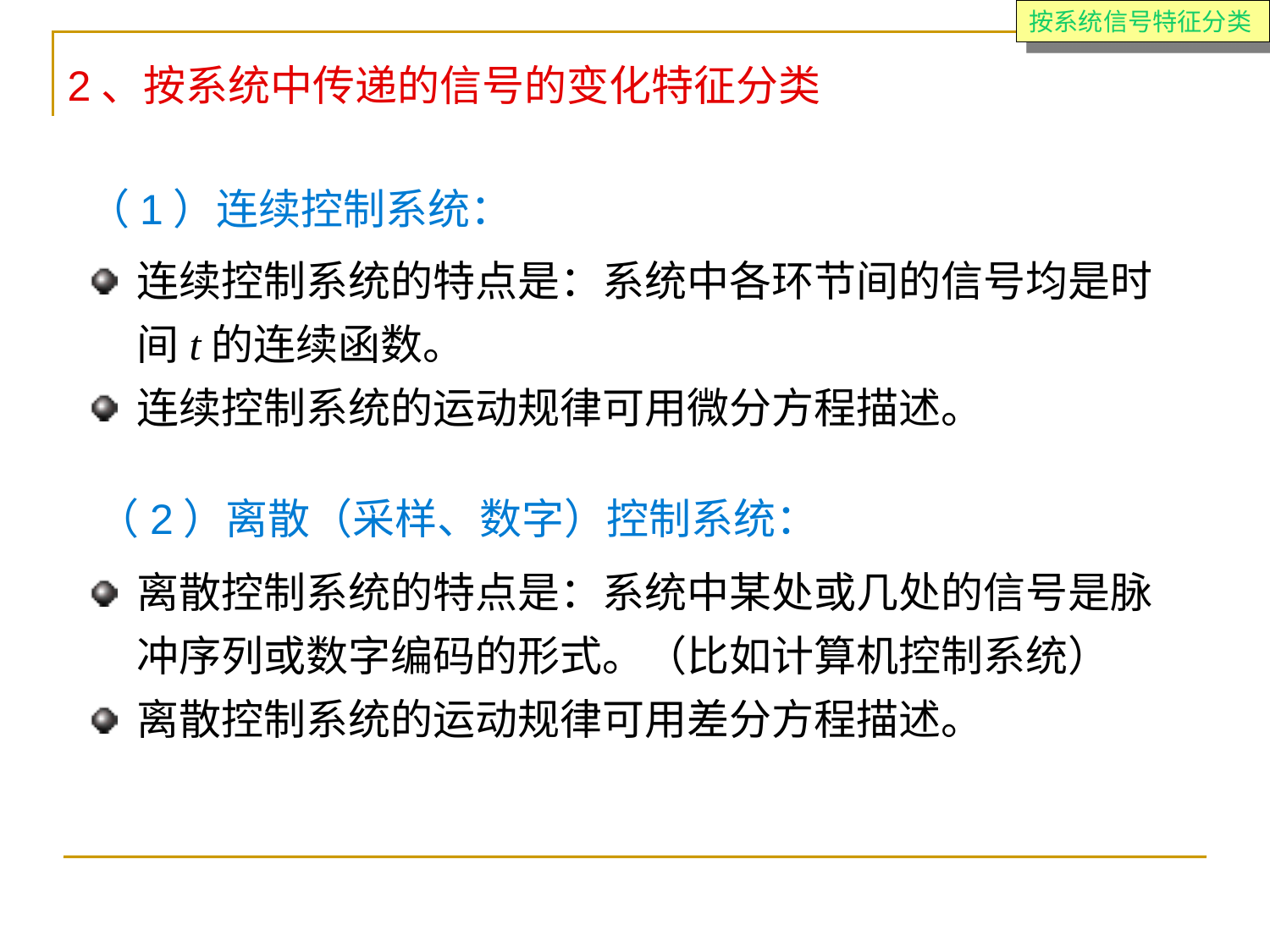

按系统信号特征分类
2、按系统中传递的信号的变化特征分类
（1）连续控制系统：
连续控制系统的特点是：系统中各环节间的信号均是时间t的连续函数。
连续控制系统的运动规律可用微分方程描述。
（2）离散（采样、数字）控制系统：
离散控制系统的特点是：系统中某处或几处的信号是脉冲序列或数字编码的形式。（比如计算机控制系统）
离散控制系统的运动规律可用差分方程描述。

43